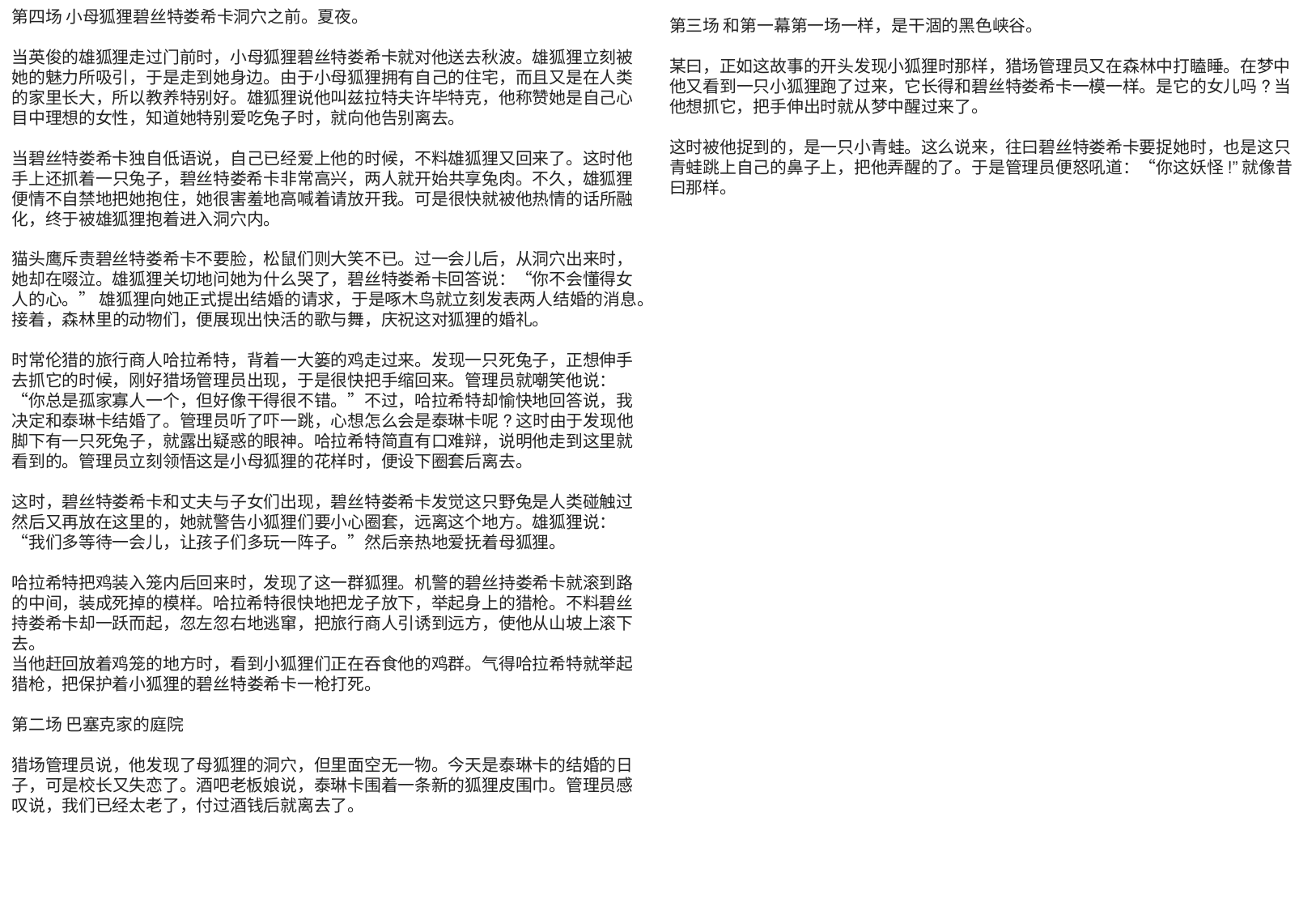

第四场 小母狐狸碧丝特娄希卡洞穴之前。夏夜。

当英俊的雄狐狸走过门前时，小母狐狸碧丝特娄希卡就对他送去秋波。雄狐狸立刻被她的魅力所吸引，于是走到她身边。由于小母狐狸拥有自己的住宅，而且又是在人类的家里长大，所以教养特别好。雄狐狸说他叫兹拉特夫许毕特克，他称赞她是自己心目中理想的女性，知道她特别爱吃兔子时，就向他告别离去。

当碧丝特娄希卡独自低语说，自己已经爱上他的时候，不料雄狐狸又回来了。这时他手上还抓着一只兔子，碧丝特娄希卡非常高兴，两人就开始共享兔肉。不久，雄狐狸便情不自禁地把她抱住，她很害羞地高喊着请放开我。可是很快就被他热情的话所融化，终于被雄狐狸抱着进入洞穴内。

猫头鹰斥责碧丝特娄希卡不要脸，松鼠们则大笑不已。过一会儿后，从洞穴出来时，她却在啜泣。雄狐狸关切地问她为什么哭了，碧丝特娄希卡回答说：“你不会懂得女人的心。” 雄狐狸向她正式提出结婚的请求，于是啄木鸟就立刻发表两人结婚的消息。接着，森林里的动物们，便展现出快活的歌与舞，庆祝这对狐狸的婚礼。

时常伦猎的旅行商人哈拉希特，背着一大篓的鸡走过来。发现一只死兔子，正想伸手去抓它的时候，刚好猎场管理员出现，于是很快把手缩回来。管理员就嘲笑他说：“你总是孤家寡人一个，但好像干得很不错。”不过，哈拉希特却愉快地回答说，我决定和泰琳卡结婚了。管理员听了吓一跳，心想怎么会是泰琳卡呢?这时由于发现他脚下有一只死兔子，就露出疑惑的眼神。哈拉希特简直有口难辩，说明他走到这里就看到的。管理员立刻领悟这是小母狐狸的花样时，便设下圈套后离去。

这时，碧丝特娄希卡和丈夫与子女们出现，碧丝特娄希卡发觉这只野兔是人类碰触过然后又再放在这里的，她就警告小狐狸们要小心圈套，远离这个地方。雄狐狸说：“我们多等待一会儿，让孩子们多玩一阵子。”然后亲热地爱抚着母狐狸。

哈拉希特把鸡装入笼内后回来时，发现了这一群狐狸。机警的碧丝持娄希卡就滚到路的中间，装成死掉的模样。哈拉希特很快地把龙子放下，举起身上的猎枪。不料碧丝持娄希卡却一跃而起，忽左忽右地逃窜，把旅行商人引诱到远方，使他从山坡上滚下去。
当他赶回放着鸡笼的地方时，看到小狐狸们正在吞食他的鸡群。气得哈拉希特就举起猎枪，把保护着小狐狸的碧丝特娄希卡一枪打死。

第二场 巴塞克家的庭院

猎场管理员说，他发现了母狐狸的洞穴，但里面空无一物。今天是泰琳卡的结婚的日子，可是校长又失恋了。酒吧老板娘说，泰琳卡围着一条新的狐狸皮围巾。管理员感叹说，我们已经太老了，付过酒钱后就离去了。

第三场 和第一幕第一场一样，是干涸的黑色峡谷。

某曰，正如这故事的开头发现小狐狸时那样，猎场管理员又在森林中打瞌睡。在梦中他又看到一只小狐狸跑了过来，它长得和碧丝特娄希卡一模一样。是它的女儿吗?当他想抓它，把手伸出时就从梦中醒过来了。

这时被他捉到的，是一只小青蛙。这么说来，往曰碧丝特娄希卡要捉她时，也是这只青蛙跳上自己的鼻子上，把他弄醒的了。于是管理员便怒吼道：“你这妖怪!”就像昔曰那样。